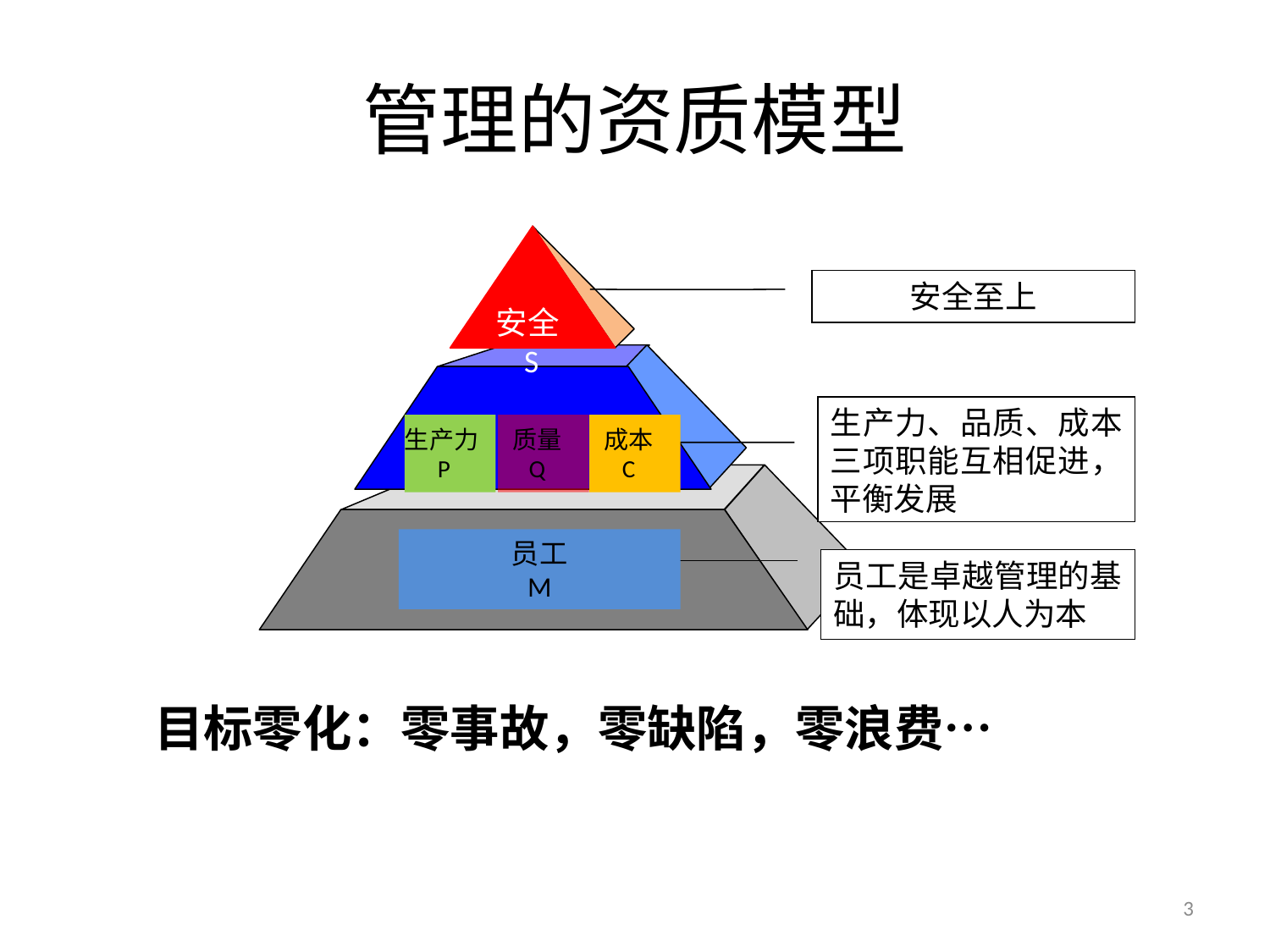

# 管理的资质模型

安全至上
安全S

生产力、品质、成本三项职能互相促进，平衡发展
生产力P
质量
Q
成本
C

员工
M
员工是卓越管理的基础，体现以人为本
目标零化：零事故，零缺陷，零浪费…
3